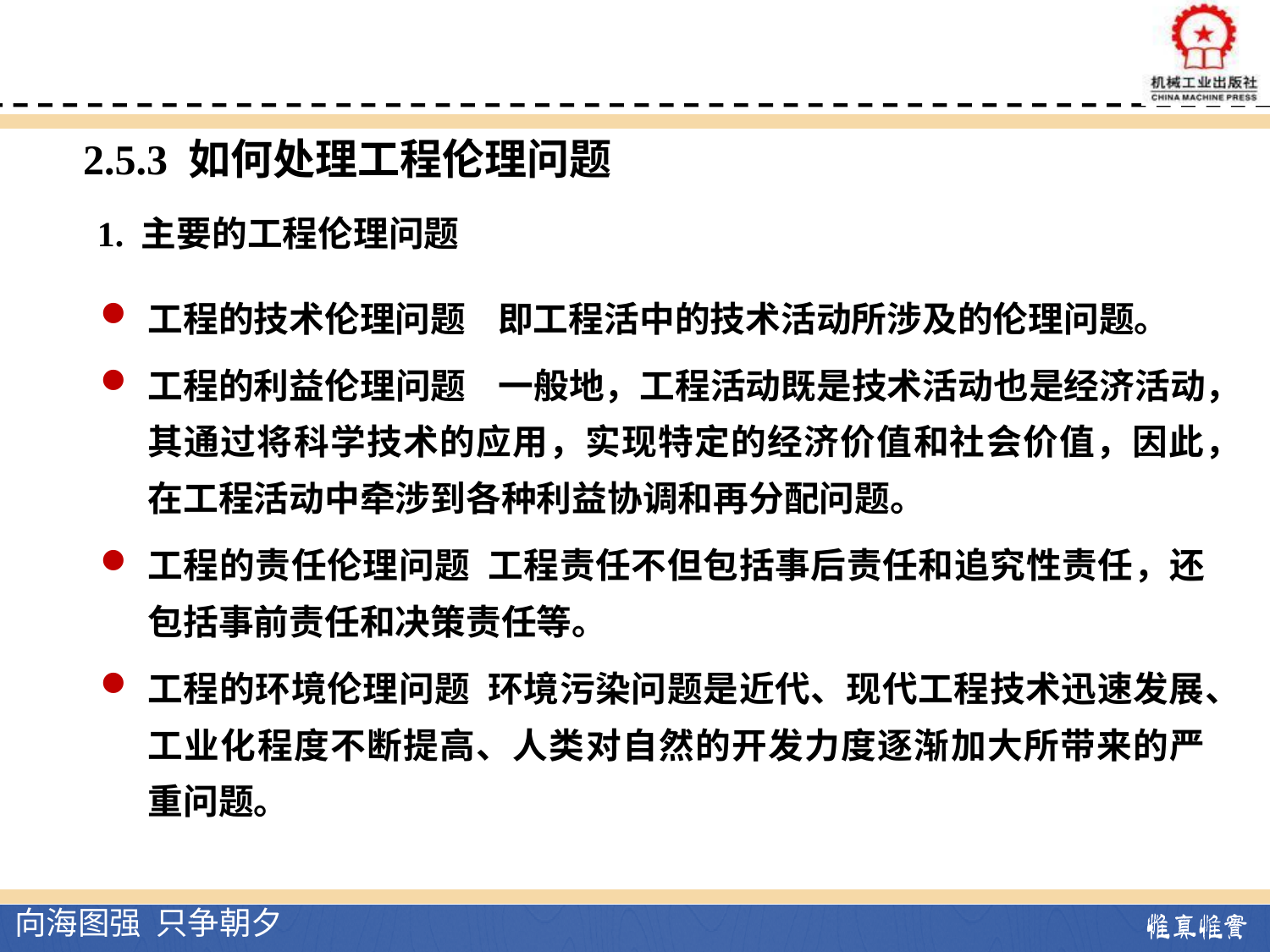

2.5.3 如何处理工程伦理问题
1. 主要的工程伦理问题
工程的技术伦理问题    即工程活中的技术活动所涉及的伦理问题。
工程的利益伦理问题    一般地，工程活动既是技术活动也是经济活动，其通过将科学技术的应用，实现特定的经济价值和社会价值，因此，在工程活动中牵涉到各种利益协调和再分配问题。
工程的责任伦理问题  工程责任不但包括事后责任和追究性责任，还包括事前责任和决策责任等。
工程的环境伦理问题  环境污染问题是近代、现代工程技术迅速发展、工业化程度不断提高、人类对自然的开发力度逐渐加大所带来的严重问题。